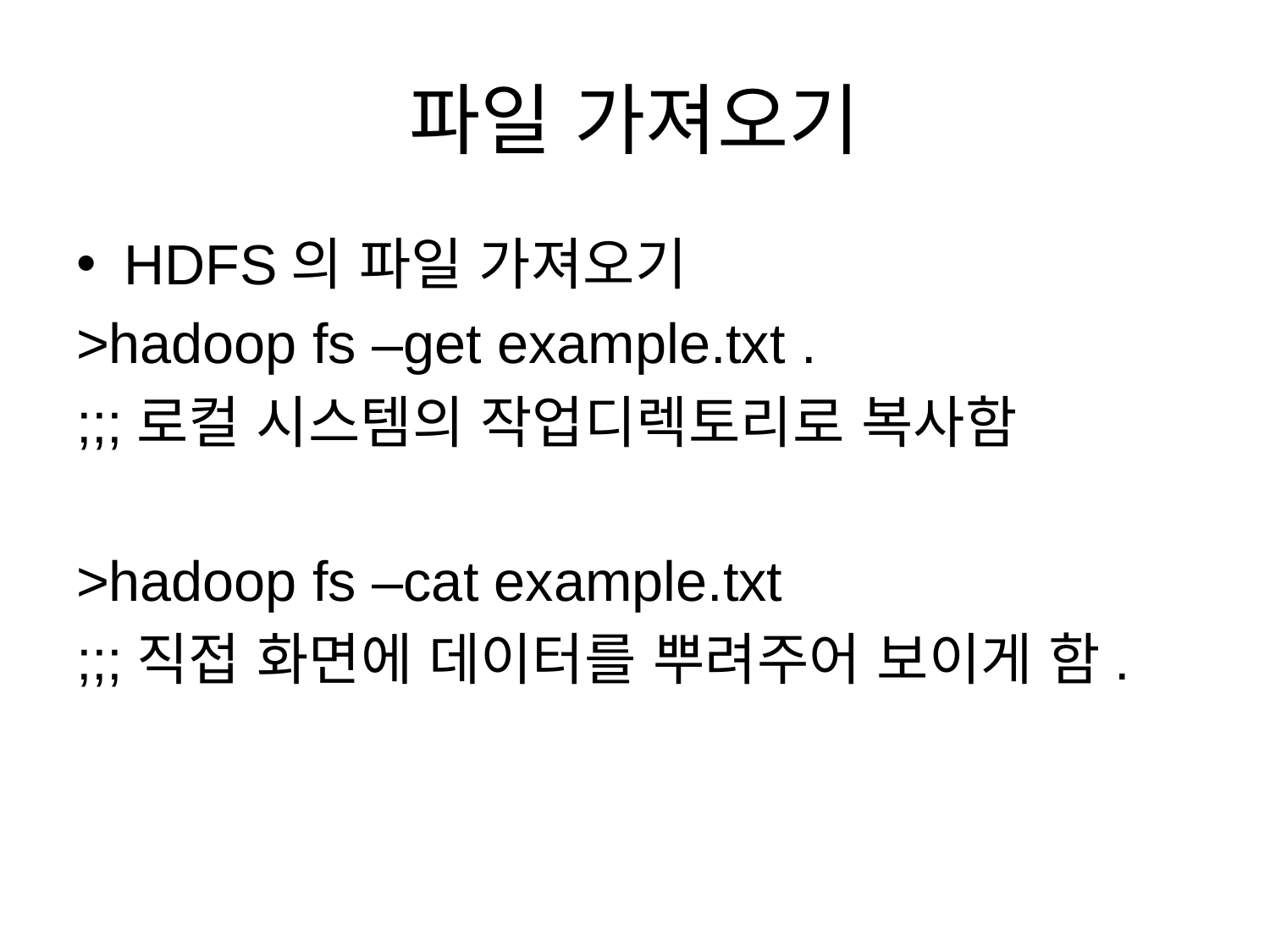

# 파일 가져오기
HDFS의 파일 가져오기
>hadoop fs –get example.txt .
;;;로컬 시스템의 작업디렉토리로 복사함

>hadoop fs –cat example.txt
;;;직접 화면에 데이터를 뿌려주어 보이게 함.